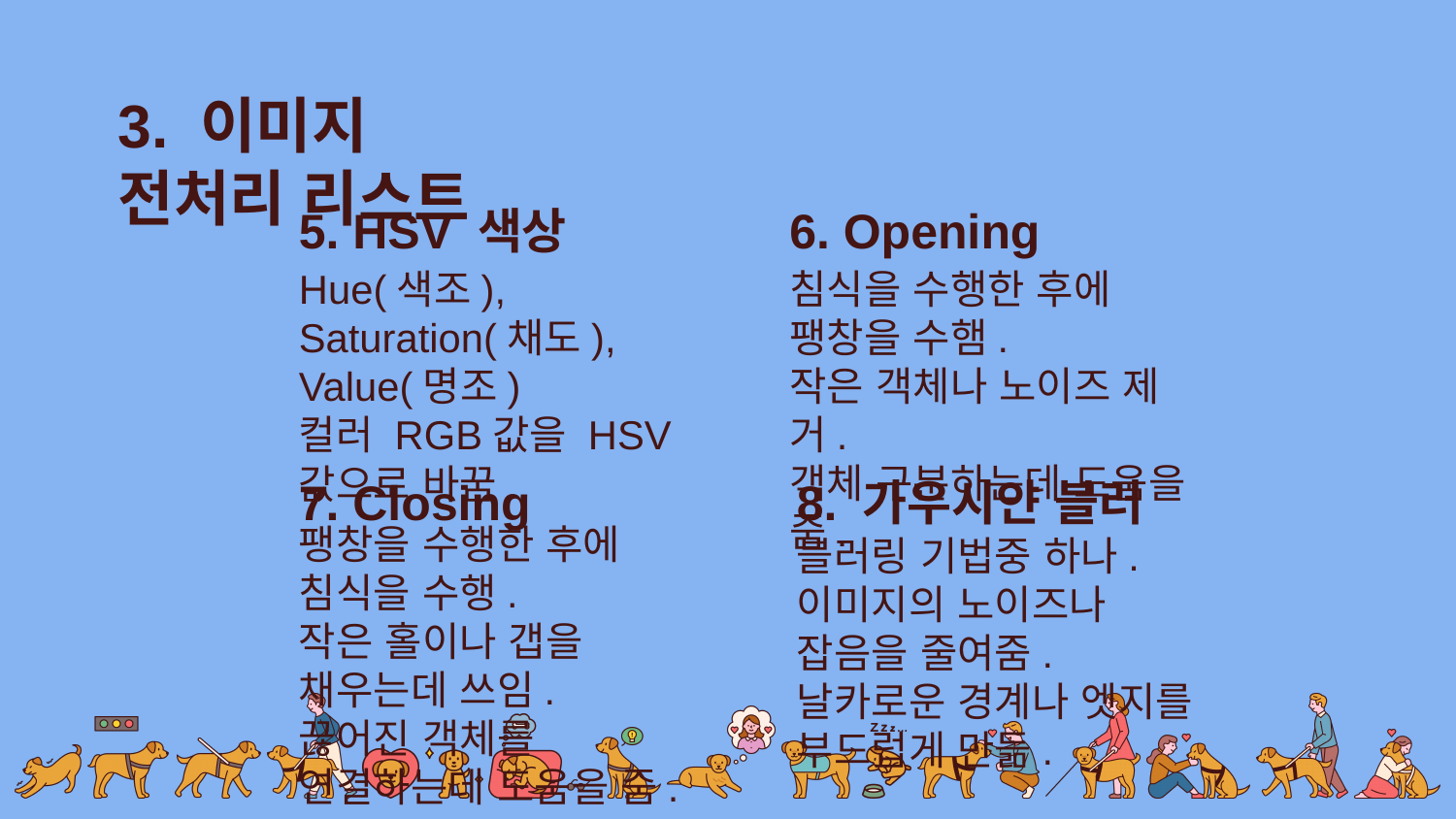

3. 이미지 전처리 리스트
5. HSV 색상
6. Opening
Hue(색조), Saturation(채도), Value(명조)
컬러 RGB값을 HSV값으로 바꿈.

침식을 수행한 후에 팽창을 수햄.
작은 객체나 노이즈 제거.
객체 구분하는데 도움을 줌.
7. Closing
8. 가우시얀 블러
팽창을 수행한 후에 침식을 수행.
작은 홀이나 갭을 채우는데 쓰임.
끊어진 객체를 연결하는데 도움을 줌.
블러링 기법중 하나.
이미지의 노이즈나 잡음을 줄여줌.
날카로운 경계나 엣지를 부드럽게 만듦.